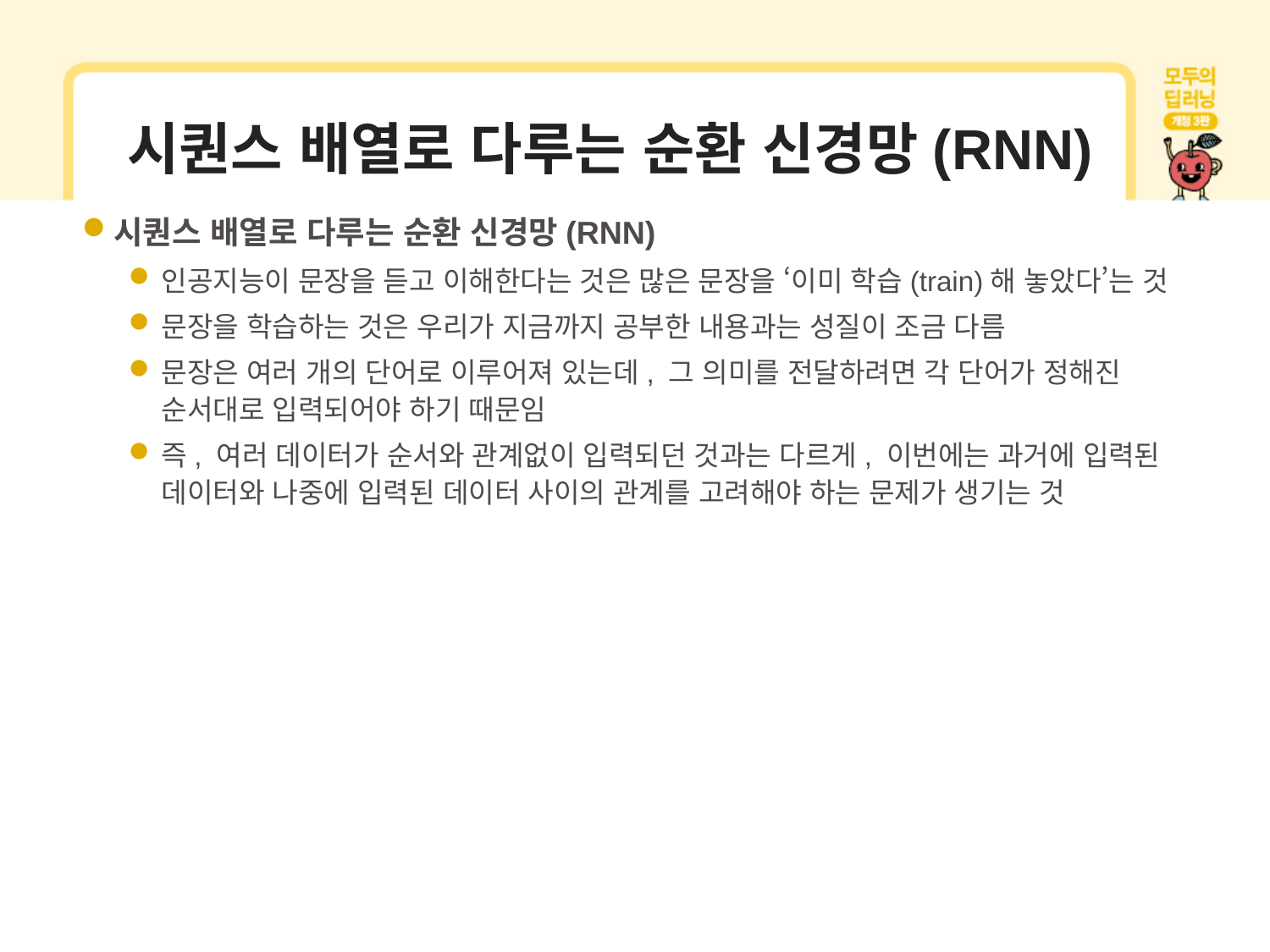

# 시퀀스 배열로 다루는 순환 신경망(RNN)
시퀀스 배열로 다루는 순환 신경망(RNN)
인공지능이 문장을 듣고 이해한다는 것은 많은 문장을 ‘이미 학습(train)해 놓았다’는 것
문장을 학습하는 것은 우리가 지금까지 공부한 내용과는 성질이 조금 다름
문장은 여러 개의 단어로 이루어져 있는데, 그 의미를 전달하려면 각 단어가 정해진 순서대로 입력되어야 하기 때문임
즉, 여러 데이터가 순서와 관계없이 입력되던 것과는 다르게, 이번에는 과거에 입력된 데이터와 나중에 입력된 데이터 사이의 관계를 고려해야 하는 문제가 생기는 것